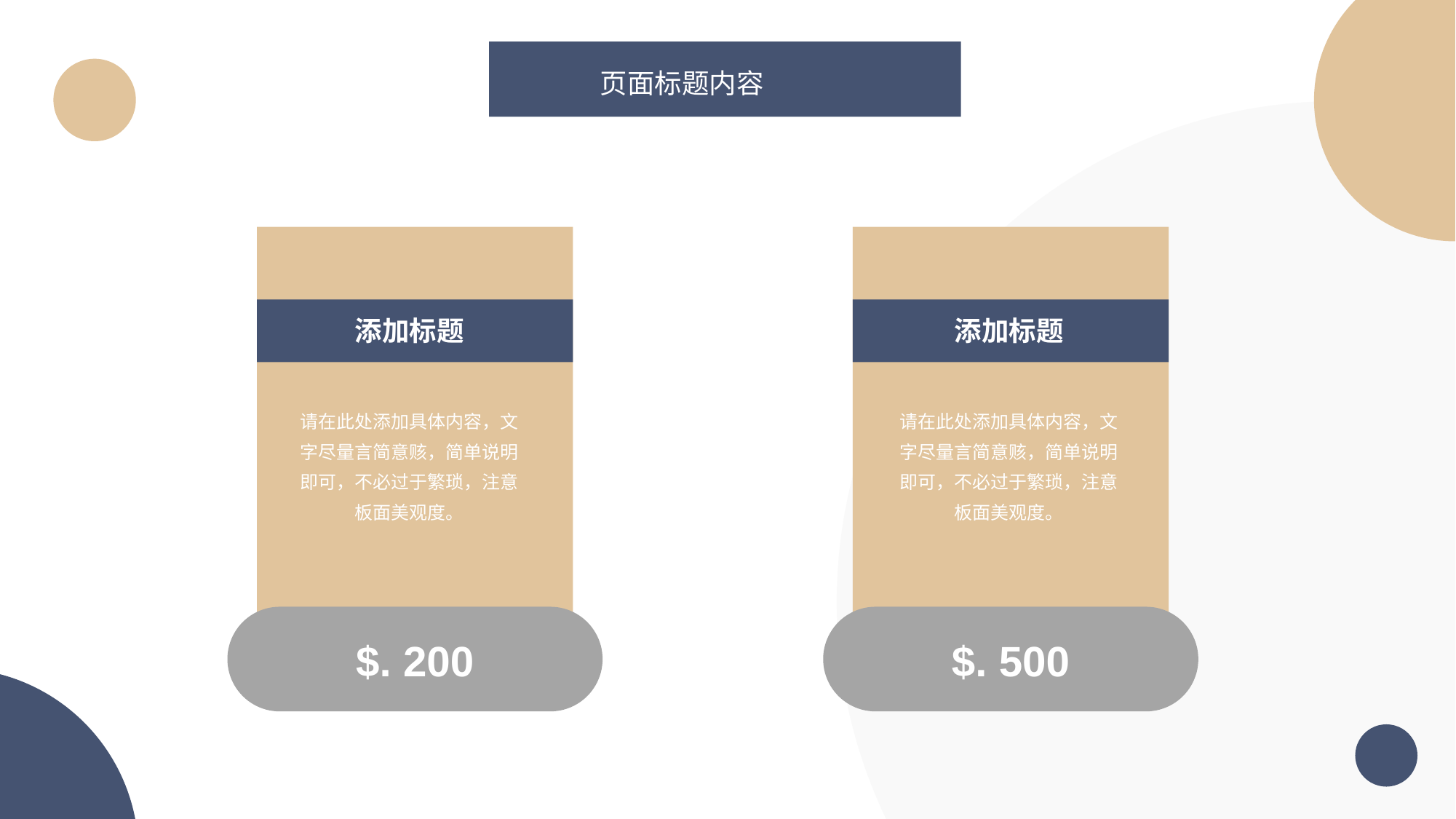

页面标题内容

添加标题
添加标题
请在此处添加具体内容，文字尽量言简意赅，简单说明即可，不必过于繁琐，注意板面美观度。
请在此处添加具体内容，文字尽量言简意赅，简单说明即可，不必过于繁琐，注意板面美观度。

$. 200
$. 500